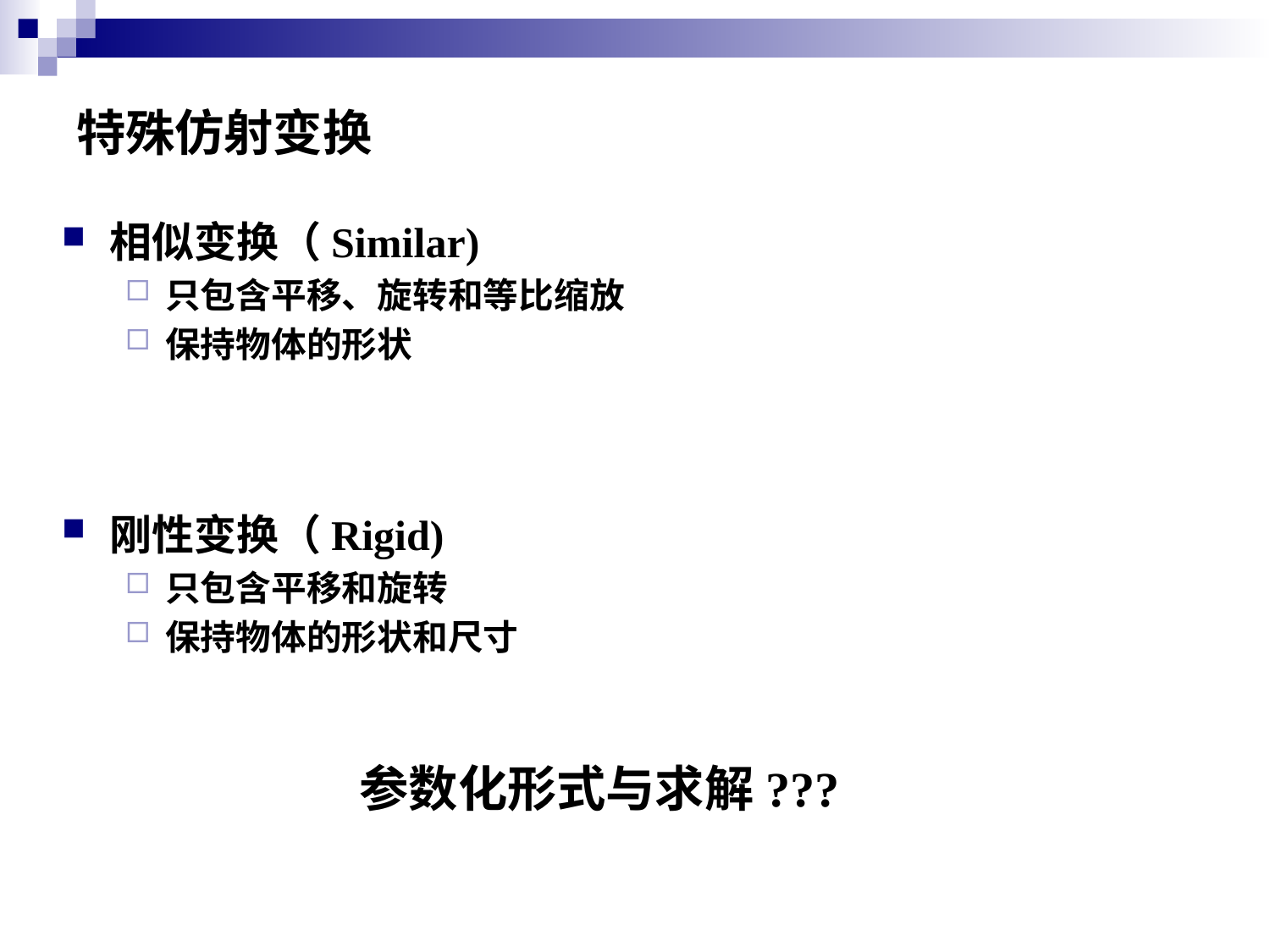

特殊仿射变换
相似变换（Similar)
只包含平移、旋转和等比缩放
保持物体的形状

刚性变换（Rigid)
只包含平移和旋转
保持物体的形状和尺寸

参数化形式与求解???